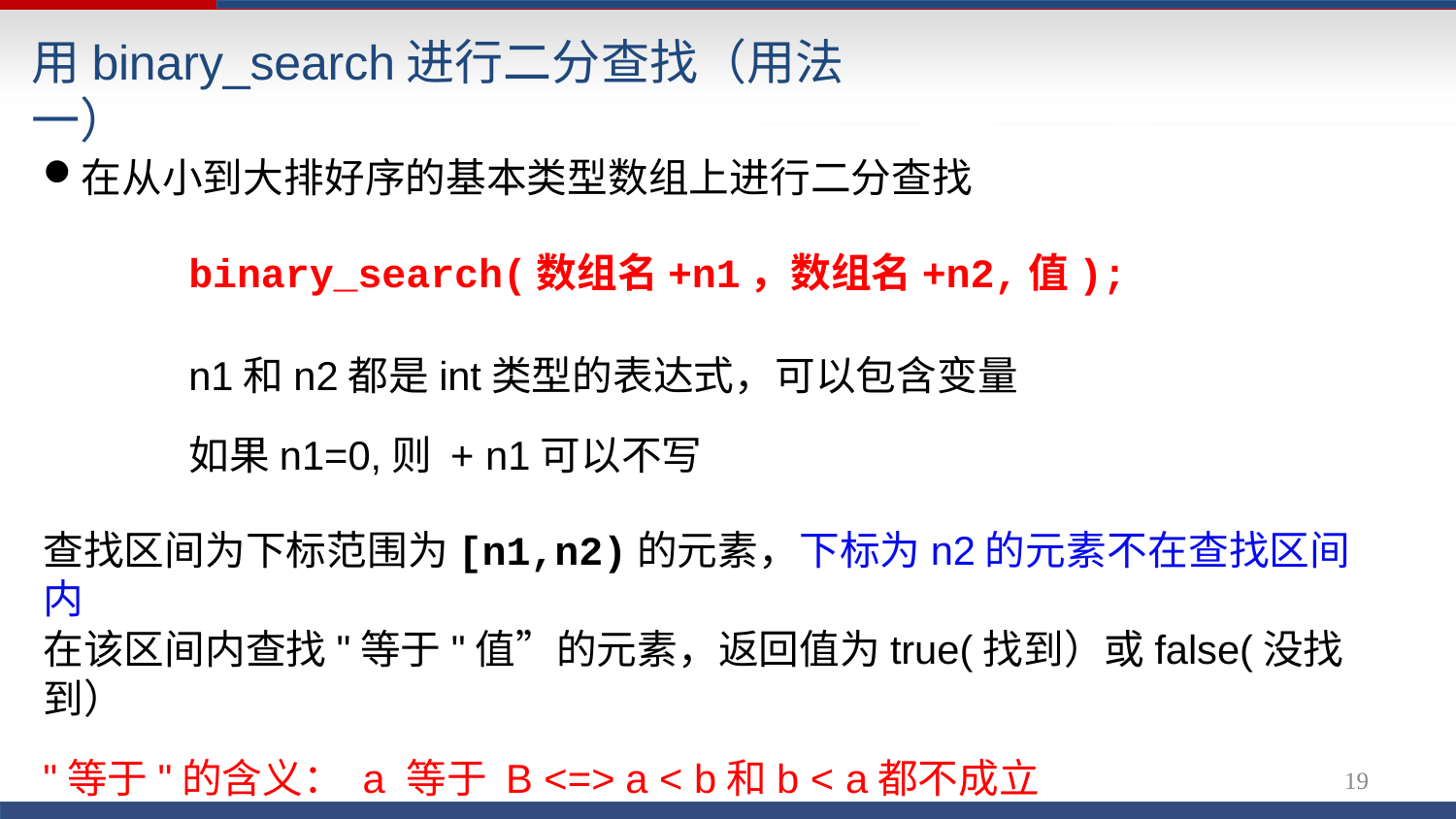

# 用binary_search进行二分查找（用法一）
在从小到大排好序的基本类型数组上进行二分查找
binary_search(数组名+n1，数组名+n2,值);

n1和n2都是int类型的表达式，可以包含变量

如果n1=0,则 + n1可以不写
查找区间为下标范围为[n1,n2)的元素，下标为n2的元素不在查找区间内
在该区间内查找"等于"值”的元素，返回值为true(找到）或false(没找到）

"等于"的含义： a 等于 B <=>	a < b和b < a都不成立
19